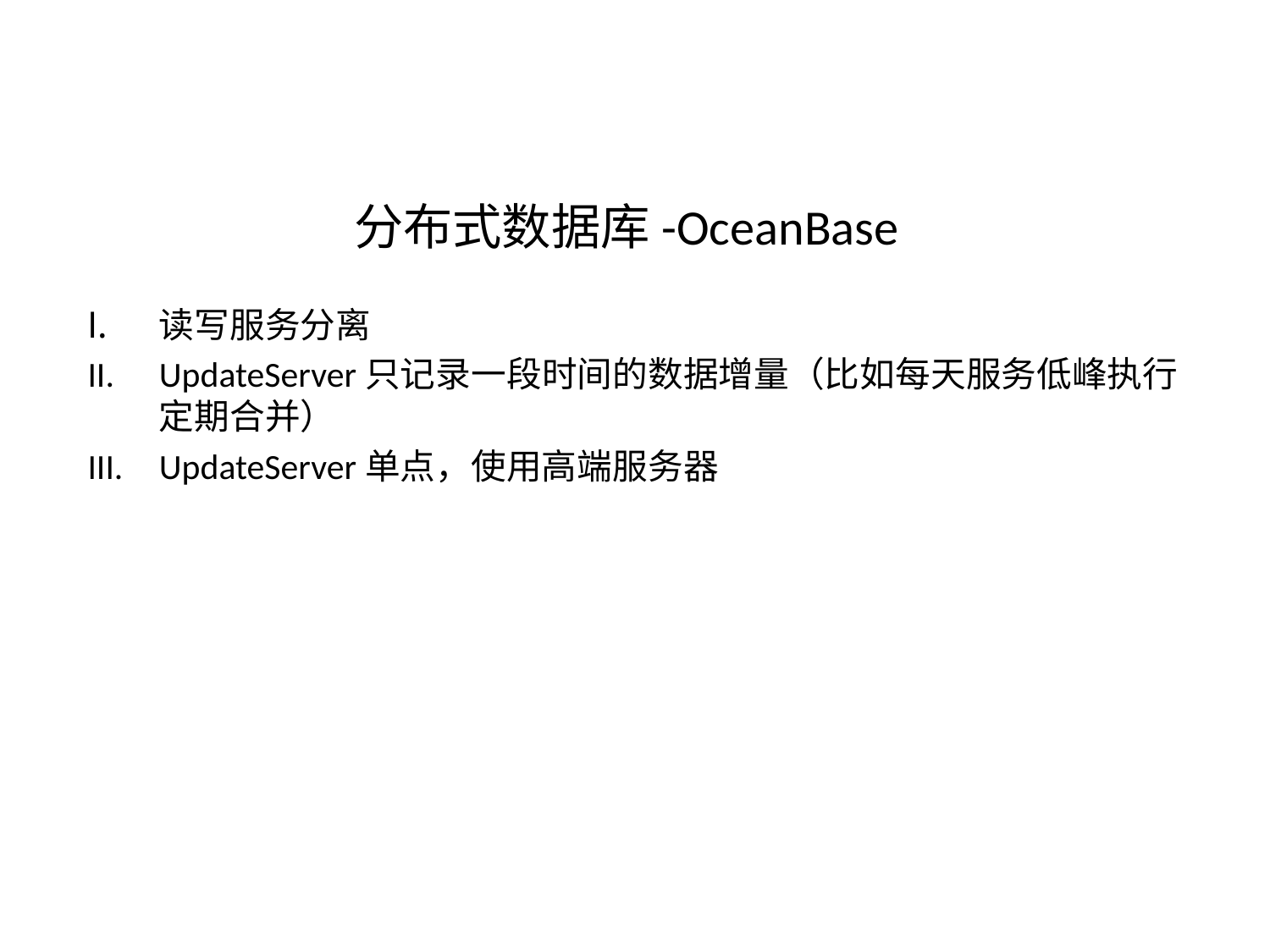

# 分布式数据库-OceanBase
读写服务分离
UpdateServer只记录一段时间的数据增量（比如每天服务低峰执行定期合并）
UpdateServer单点，使用高端服务器